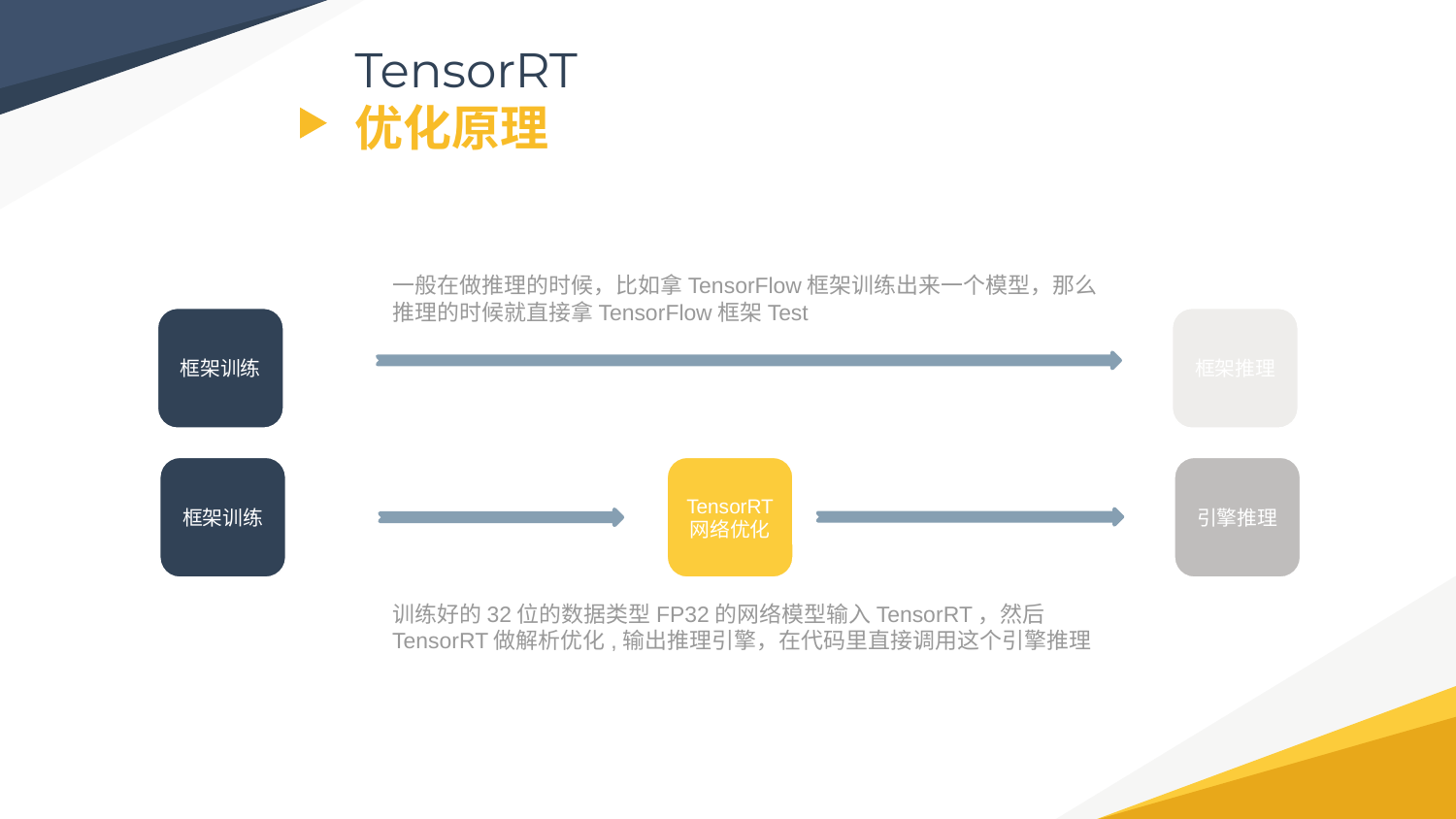

TensorRT
优化原理
一般在做推理的时候，比如拿TensorFlow框架训练出来一个模型，那么推理的时候就直接拿TensorFlow框架Test

框架训练
框架推理

框架训练
TensorRT
网络优化
引擎推理

训练好的32位的数据类型FP32的网络模型输入TensorRT，然后TensorRT做解析优化,输出推理引擎，在代码里直接调用这个引擎推理